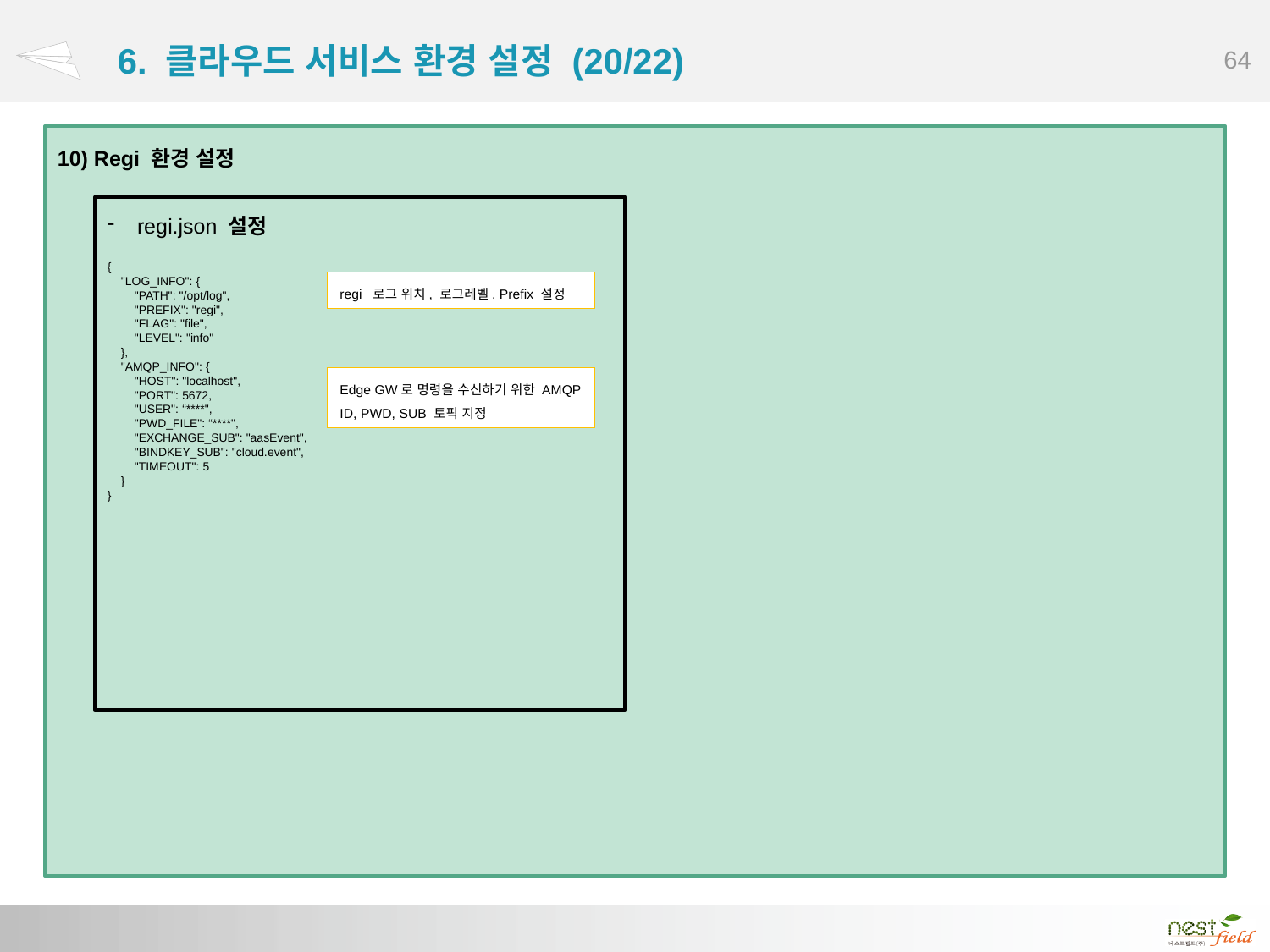

# 6. 클라우드 서비스 환경 설정 (20/22)

10) Regi 환경 설정
regi.json 설정

{
    "LOG_INFO": {
        "PATH": "/opt/log",
        "PREFIX": "regi",
        "FLAG": "file",
        "LEVEL": "info"
    },
    "AMQP_INFO": {
        "HOST": "localhost",
        "PORT": 5672,
        "USER": “****",
        "PWD_FILE": “****",
        "EXCHANGE_SUB": "aasEvent",
        "BINDKEY_SUB": "cloud.event",
        "TIMEOUT": 5
    }
}
regi  로그 위치, 로그레벨, Prefix 설정
Edge GW로 명령을 수신하기 위한 AMQP ID, PWD, SUB 토픽 지정